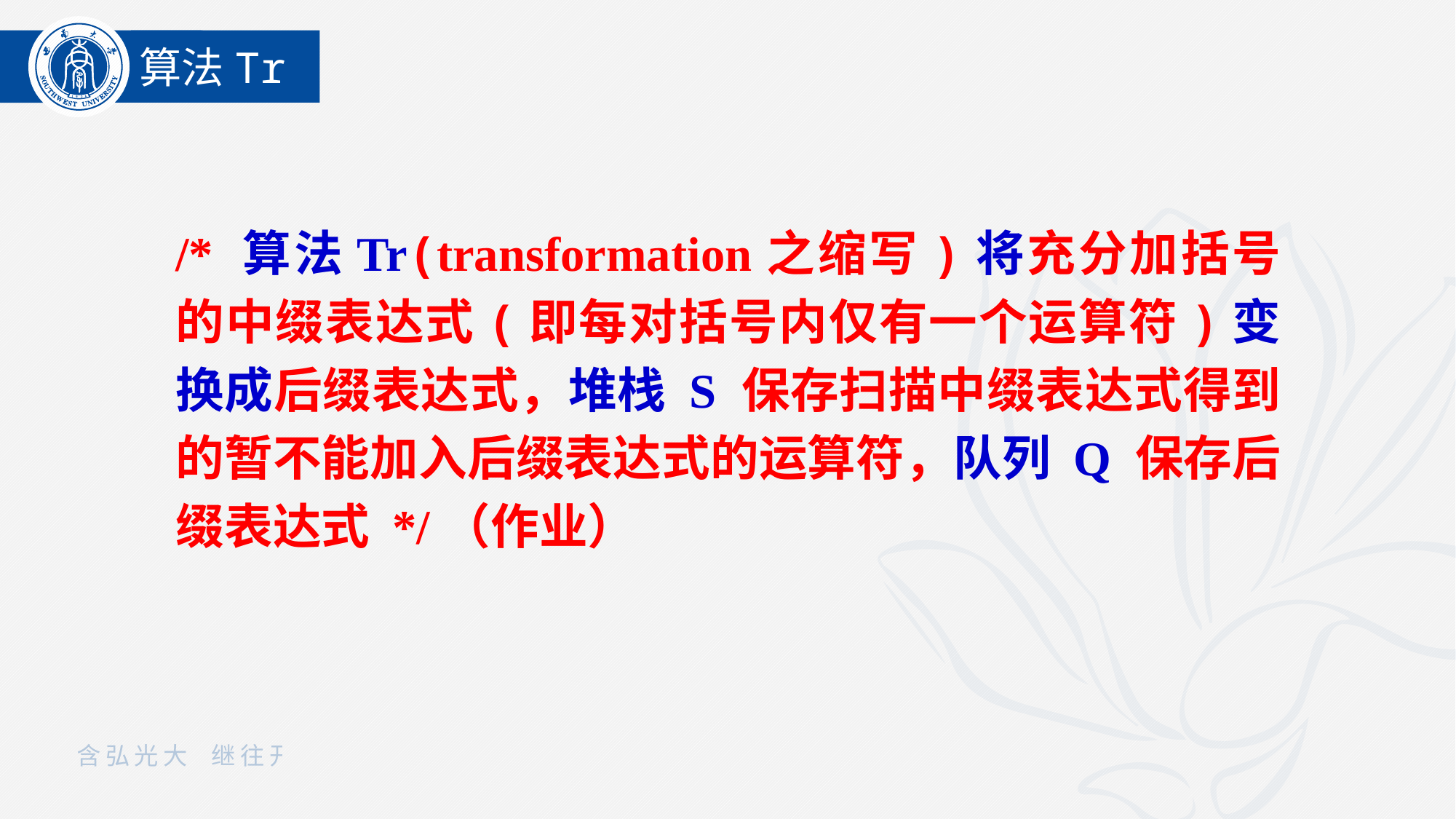

算法Tr
/* 算法Tr(transformation之缩写)将充分加括号的中缀表达式(即每对括号内仅有一个运算符)变换成后缀表达式，堆栈 S 保存扫描中缀表达式得到的暂不能加入后缀表达式的运算符，队列 Q 保存后缀表达式 */（作业）